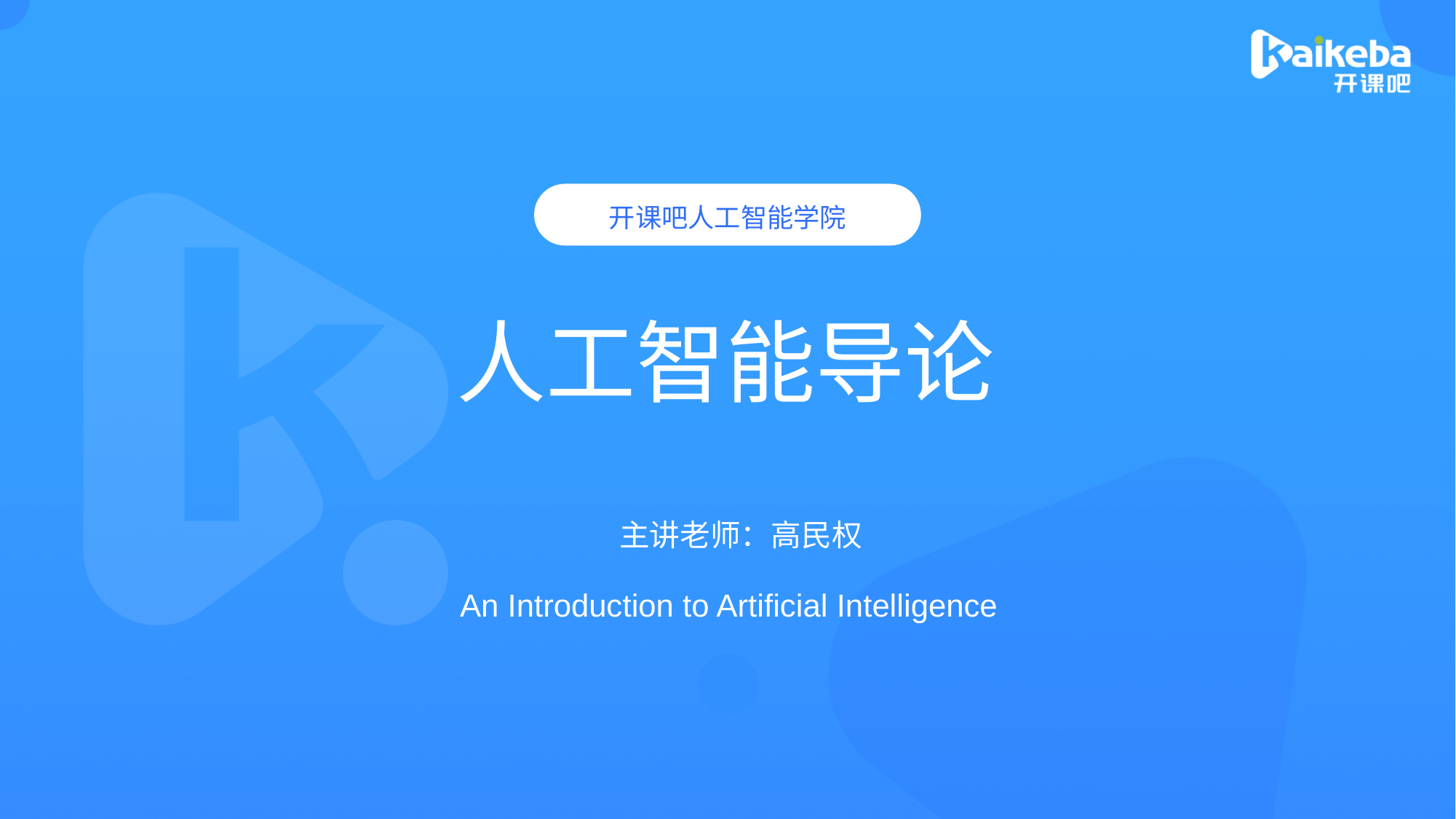

开课吧人工智能学院

# 人工智能导论
An Introduction to Artificial Intelligence
主讲老师：高民权